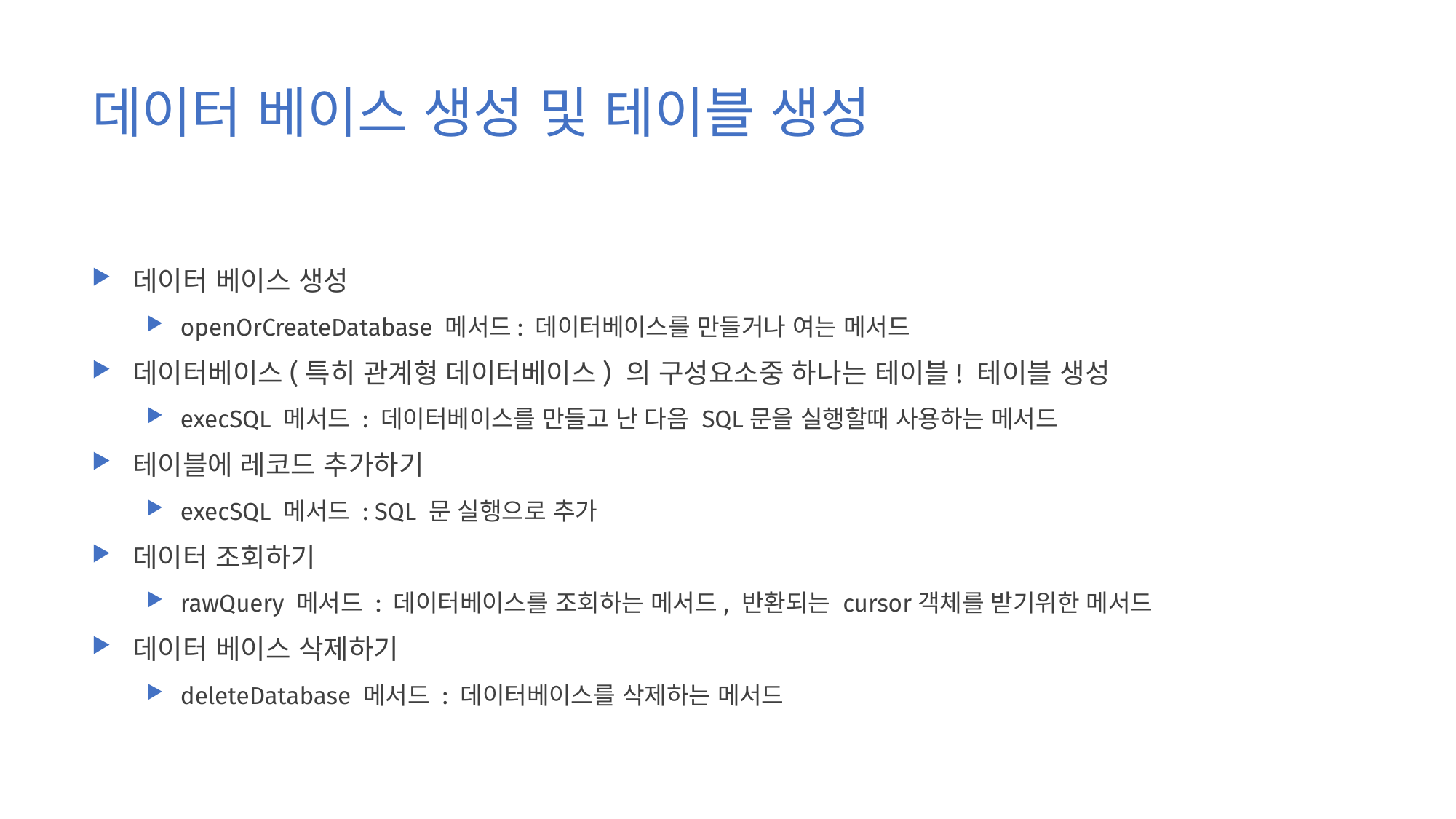

# 데이터 베이스 생성 및 테이블 생성
데이터 베이스 생성
openOrCreateDatabase 메서드: 데이터베이스를 만들거나 여는 메서드
데이터베이스(특히 관계형 데이터베이스) 의 구성요소중 하나는 테이블! 테이블 생성
execSQL 메서드 : 데이터베이스를 만들고 난 다음 SQL문을 실행할때 사용하는 메서드
테이블에 레코드 추가하기
execSQL 메서드 : SQL 문 실행으로 추가
데이터 조회하기
rawQuery 메서드 : 데이터베이스를 조회하는 메서드, 반환되는 cursor객체를 받기위한 메서드
데이터 베이스 삭제하기
deleteDatabase 메서드 : 데이터베이스를 삭제하는 메서드